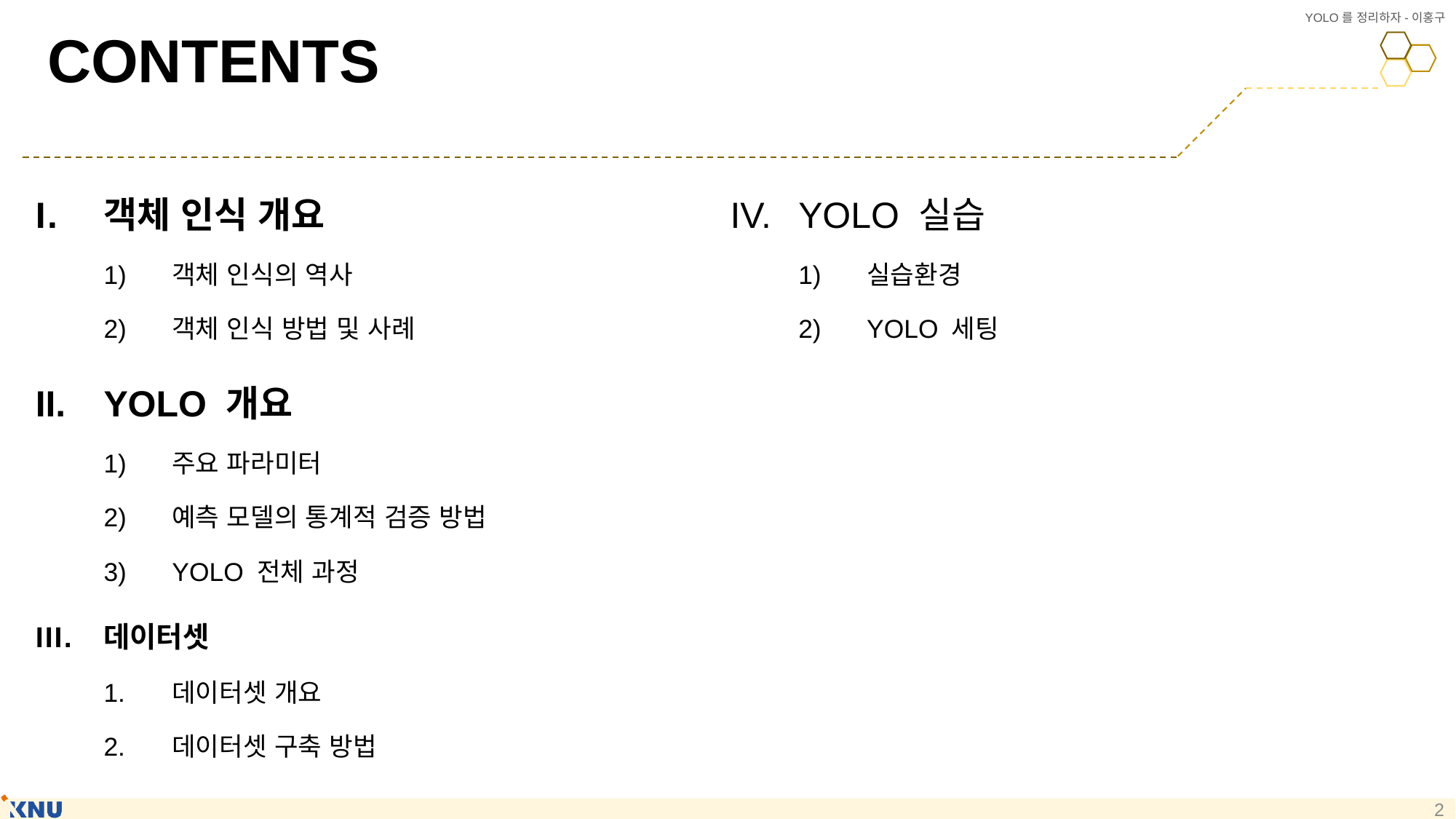

# CONTENTS
객체 인식 개요
객체 인식의 역사
객체 인식 방법 및 사례
YOLO 개요
주요 파라미터
예측 모델의 통계적 검증 방법
YOLO 전체 과정
데이터셋
데이터셋 개요
데이터셋 구축 방법
YOLO 실습
실습환경
YOLO 세팅
2